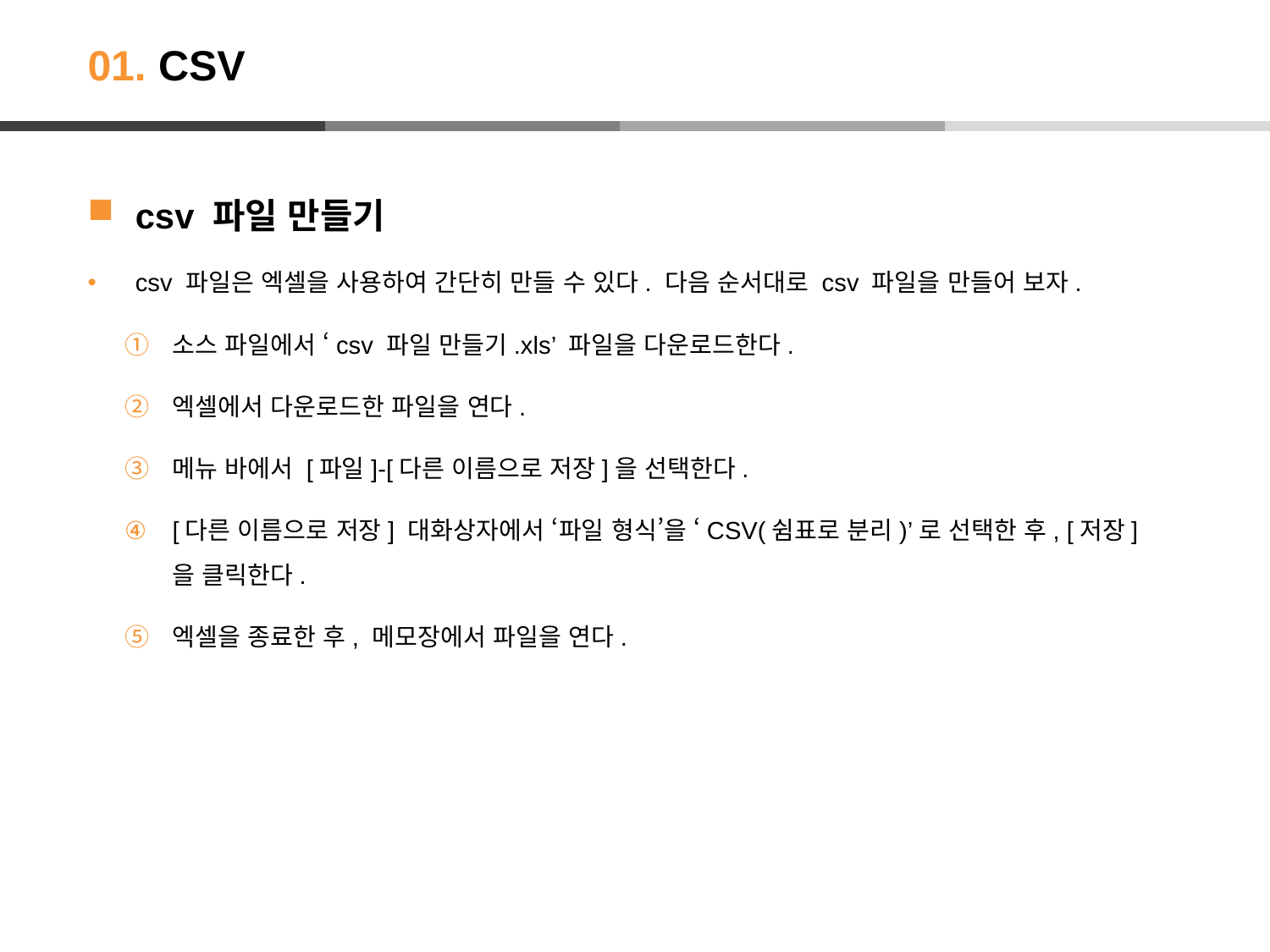

# 01. CSV
csv 파일 만들기
csv 파일은 엑셀을 사용하여 간단히 만들 수 있다. 다음 순서대로 csv 파일을 만들어 보자.
소스 파일에서 ‘csv 파일 만들기.xls’ 파일을 다운로드한다.
엑셀에서 다운로드한 파일을 연다.
메뉴 바에서 [파일]-[다른 이름으로 저장]을 선택한다.
[다른 이름으로 저장] 대화상자에서 ‘파일 형식’을 ‘CSV(쉼표로 분리)’로 선택한 후, [저장]을 클릭한다.
엑셀을 종료한 후, 메모장에서 파일을 연다.